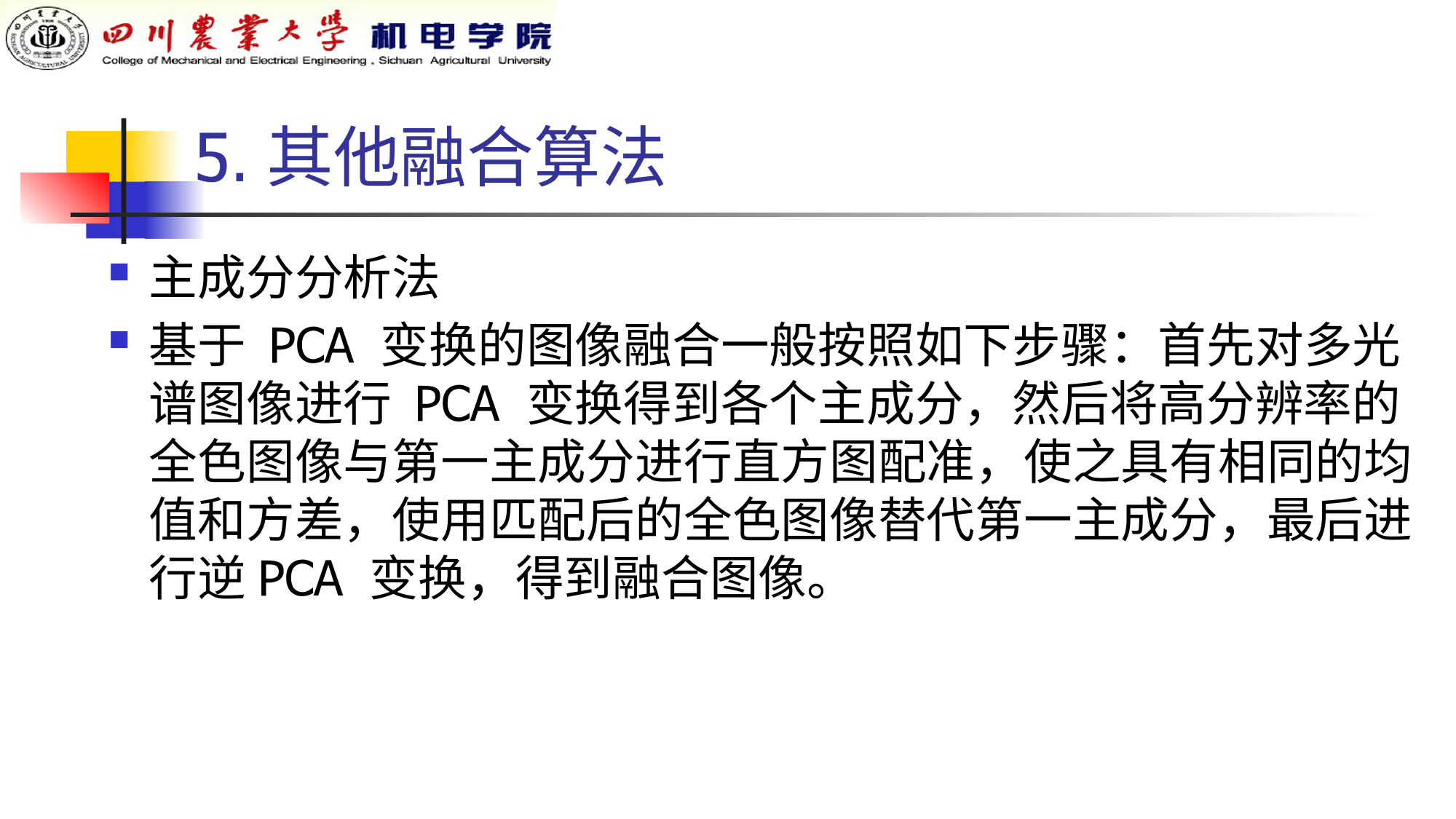

# 5.其他融合算法
主成分分析法
基于 PCA 变换的图像融合一般按照如下步骤：首先对多光谱图像进行 PCA 变换得到各个主成分，然后将高分辨率的全色图像与第一主成分进行直方图配准，使之具有相同的均值和方差，使用匹配后的全色图像替代第一主成分，最后进行逆PCA 变换，得到融合图像。